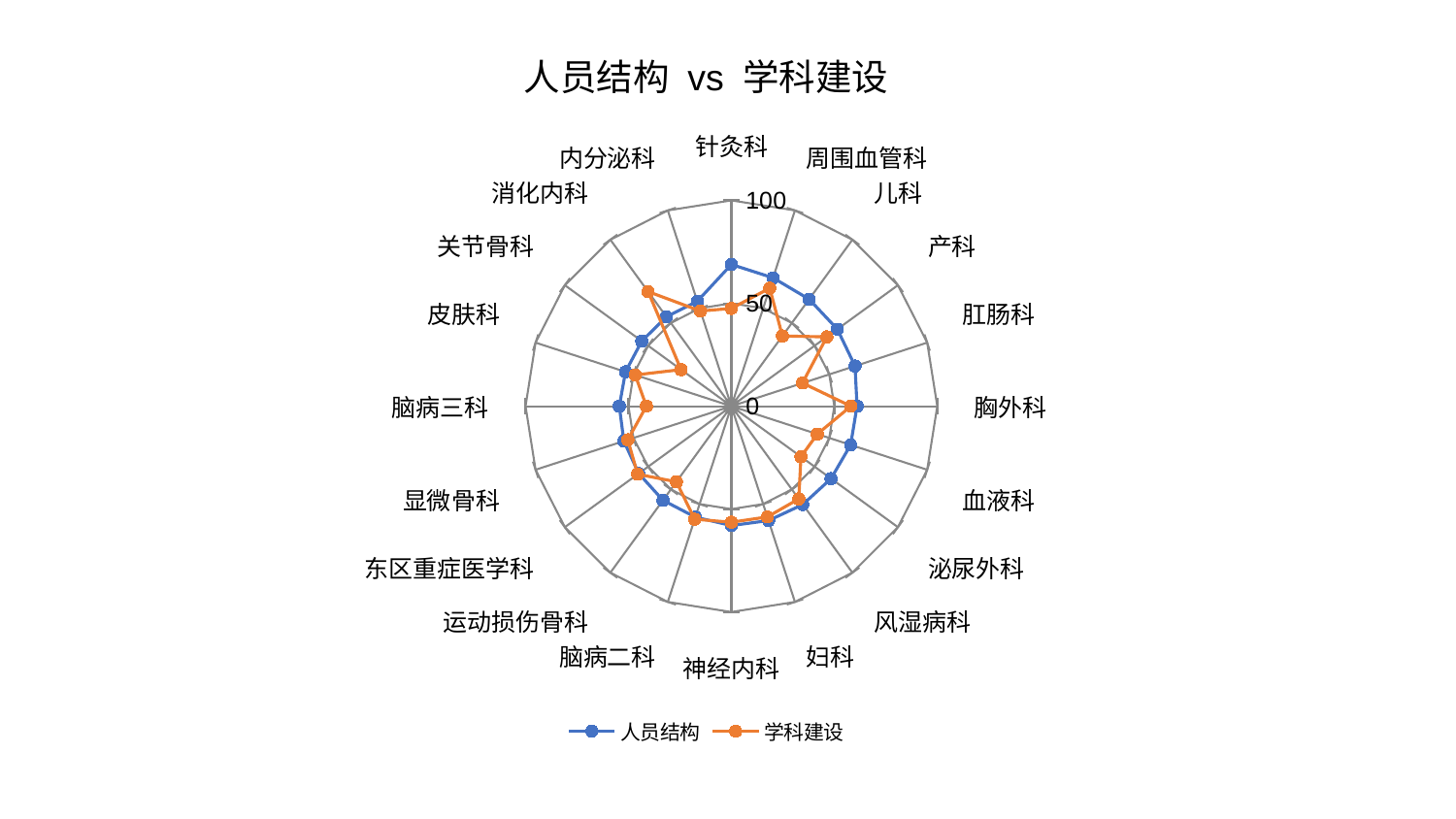

### Chart: 人员结构 vs 学科建设

| Category | 人员结构 | 学科建设 |
|---|---|---|
| 针灸科 | 68.84838999472922 | 47.51330217489818 |
| 周围血管科 | 65.57949100542523 | 60.28733355771378 |
| 儿科 | 64.26483771475763 | 42.175987024336024 |
| 产科 | 63.65471028787991 | 57.297106982043466 |
| 肛肠科 | 63.164174877567085 | 36.30824229403514 |
| 胸外科 | 61.05209818111784 | 58.05519968206692 |
| 血液科 | 60.90835740435315 | 43.90820273020583 |
| 泌尿外科 | 59.84717535681124 | 41.78314773774193 |
| 风湿病科 | 59.05211198162183 | 55.711282666401075 |
| 妇科 | 58.44455005050135 | 56.582723684745744 |
| 神经内科 | 57.99341502875526 | 56.37951624768858 |
| 脑病二科 | 56.69461773715861 | 57.74572179952918 |
| 运动损伤骨科 | 56.53139564644016 | 45.42939021412095 |
| 东区重症医学科 | 55.649271777410746 | 56.263504354995796 |
| 显微骨科 | 54.93028333648826 | 52.89742090191057 |
| 脑病三科 | 54.44665752949831 | 41.29213210120227 |
| 皮肤科 | 54.0771090299728 | 49.1264220635559 |
| 关节骨科 | 53.81178893275821 | 30.23280760201692 |
| 消化内科 | 53.688533474259906 | 68.80419721318411 |
| 内分泌科 | 53.59913096327622 | 48.61393911457596 |
91